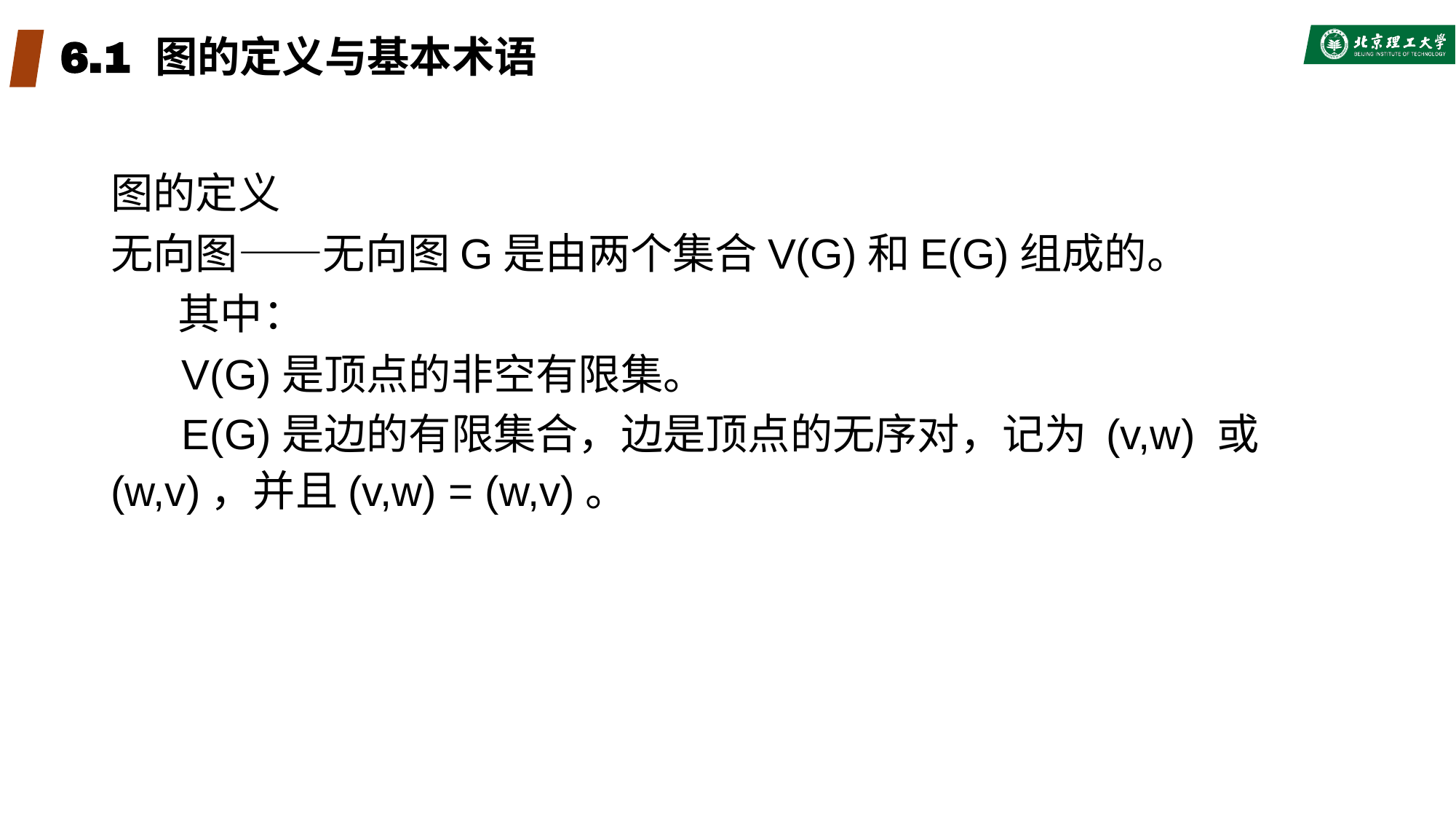

# 6.1 图的定义与基本术语
图的定义
无向图——无向图G是由两个集合V(G)和E(G)组成的。
      其中：
      V(G)是顶点的非空有限集。
      E(G)是边的有限集合，边是顶点的无序对，记为 (v,w) 或 (w,v)，并且(v,w) = (w,v)。